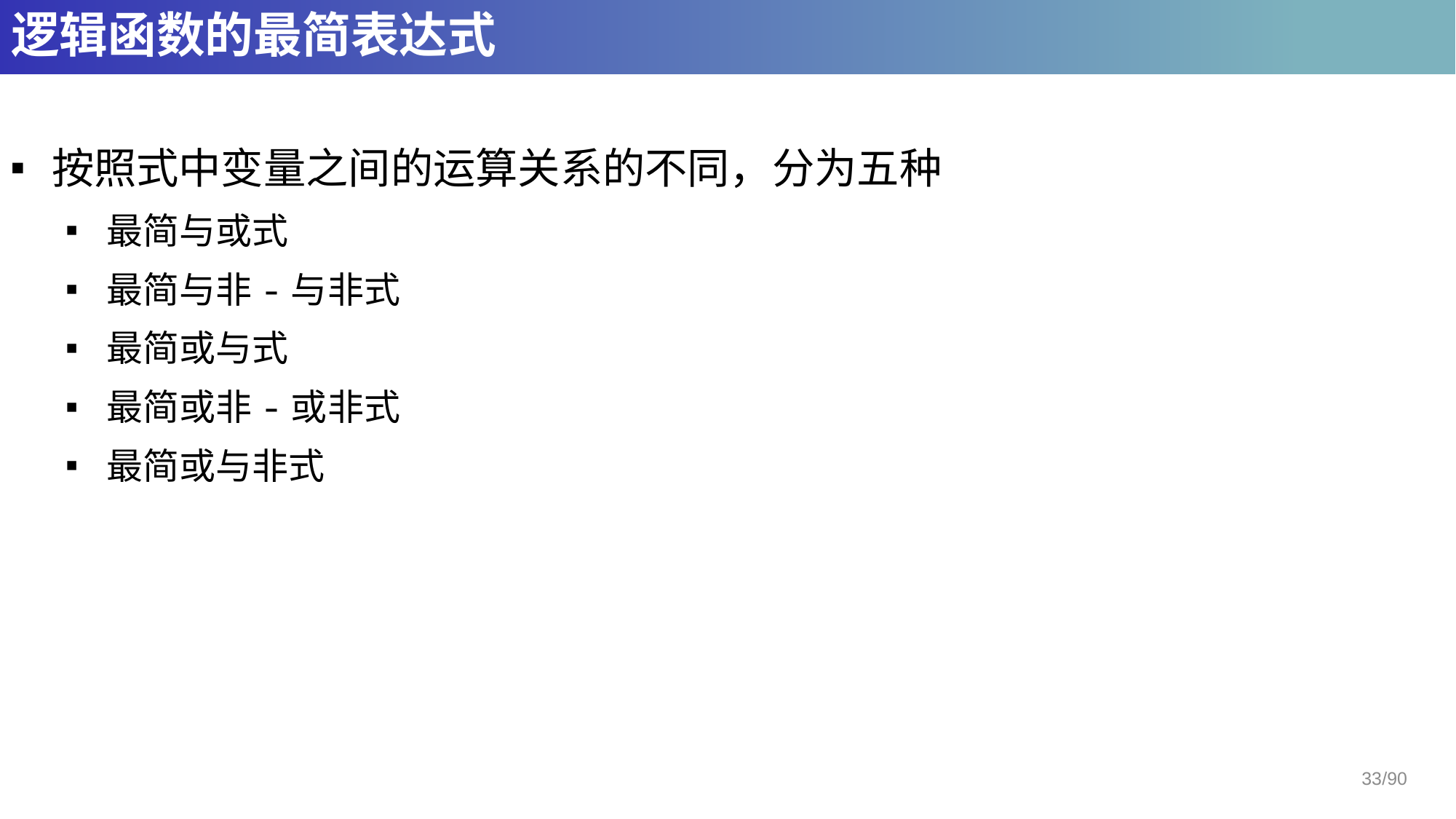

# 逻辑函数的最简表达式
按照式中变量之间的运算关系的不同，分为五种
最简与或式
最简与非-与非式
最简或与式
最简或非-或非式
最简或与非式
33/90